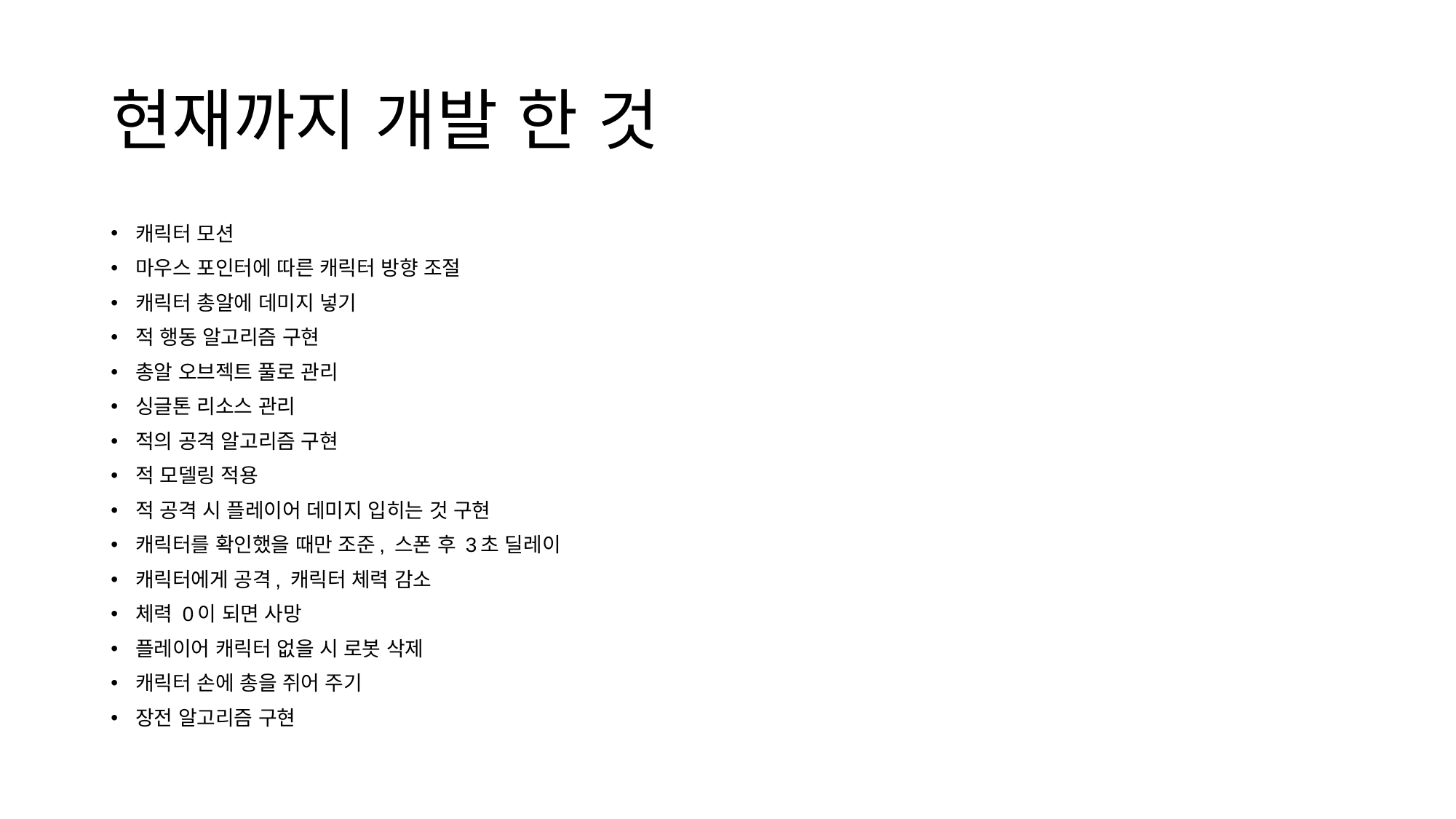

# 현재까지 개발 한 것
캐릭터 모션
마우스 포인터에 따른 캐릭터 방향 조절
캐릭터 총알에 데미지 넣기
적 행동 알고리즘 구현
총알 오브젝트 풀로 관리
싱글톤 리소스 관리
적의 공격 알고리즘 구현
적 모델링 적용
적 공격 시 플레이어 데미지 입히는 것 구현
캐릭터를 확인했을 때만 조준, 스폰 후 3초 딜레이
캐릭터에게 공격, 캐릭터 체력 감소
체력 0이 되면 사망
플레이어 캐릭터 없을 시 로봇 삭제
캐릭터 손에 총을 쥐어 주기
장전 알고리즘 구현